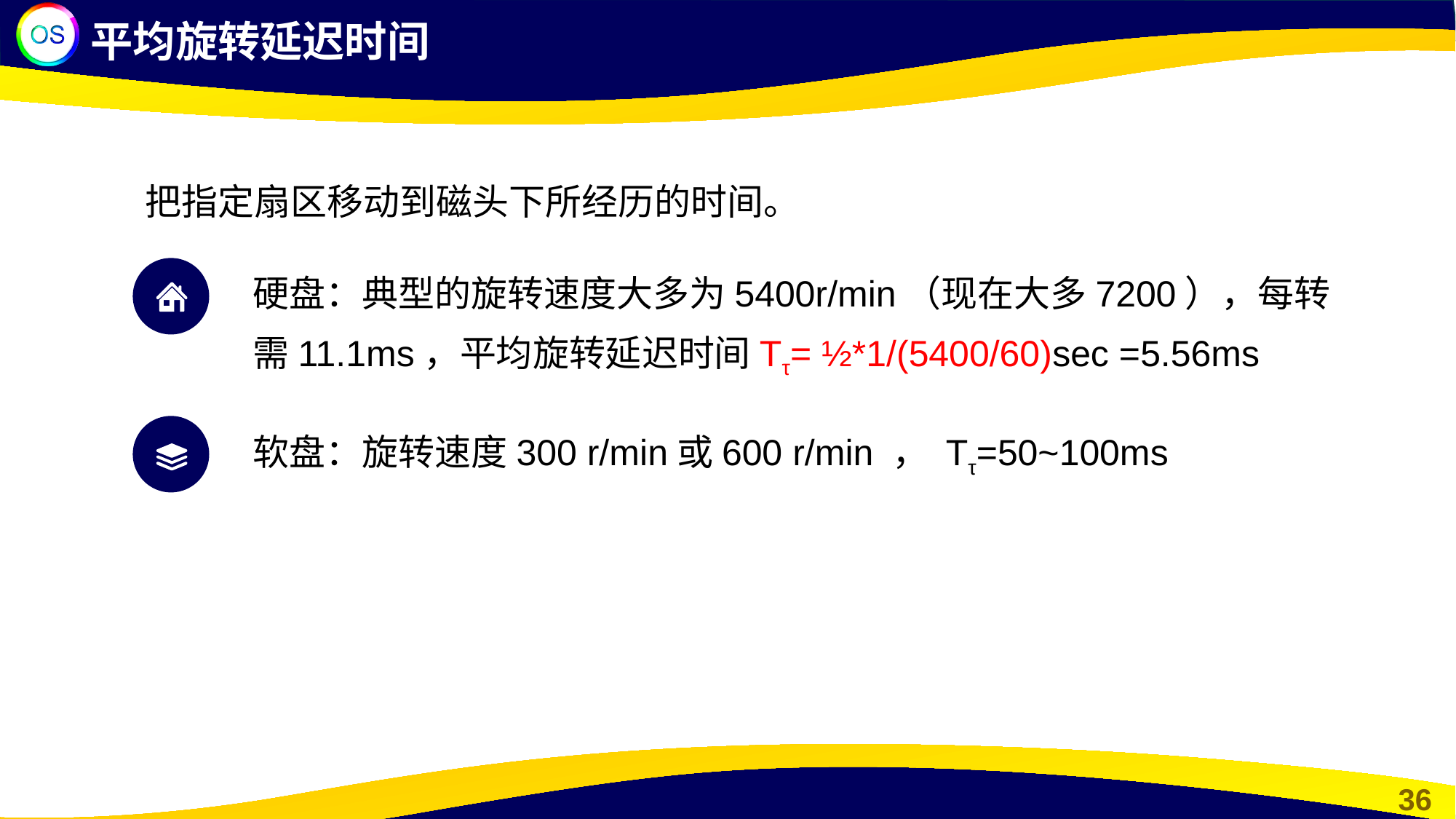

平均旋转延迟时间
把指定扇区移动到磁头下所经历的时间。
硬盘：典型的旋转速度大多为5400r/min（现在大多7200），每转需11.1ms，平均旋转延迟时间Tτ= ½*1/(5400/60)sec =5.56ms

软盘：旋转速度300 r/min或600 r/min ， Tτ=50~100ms